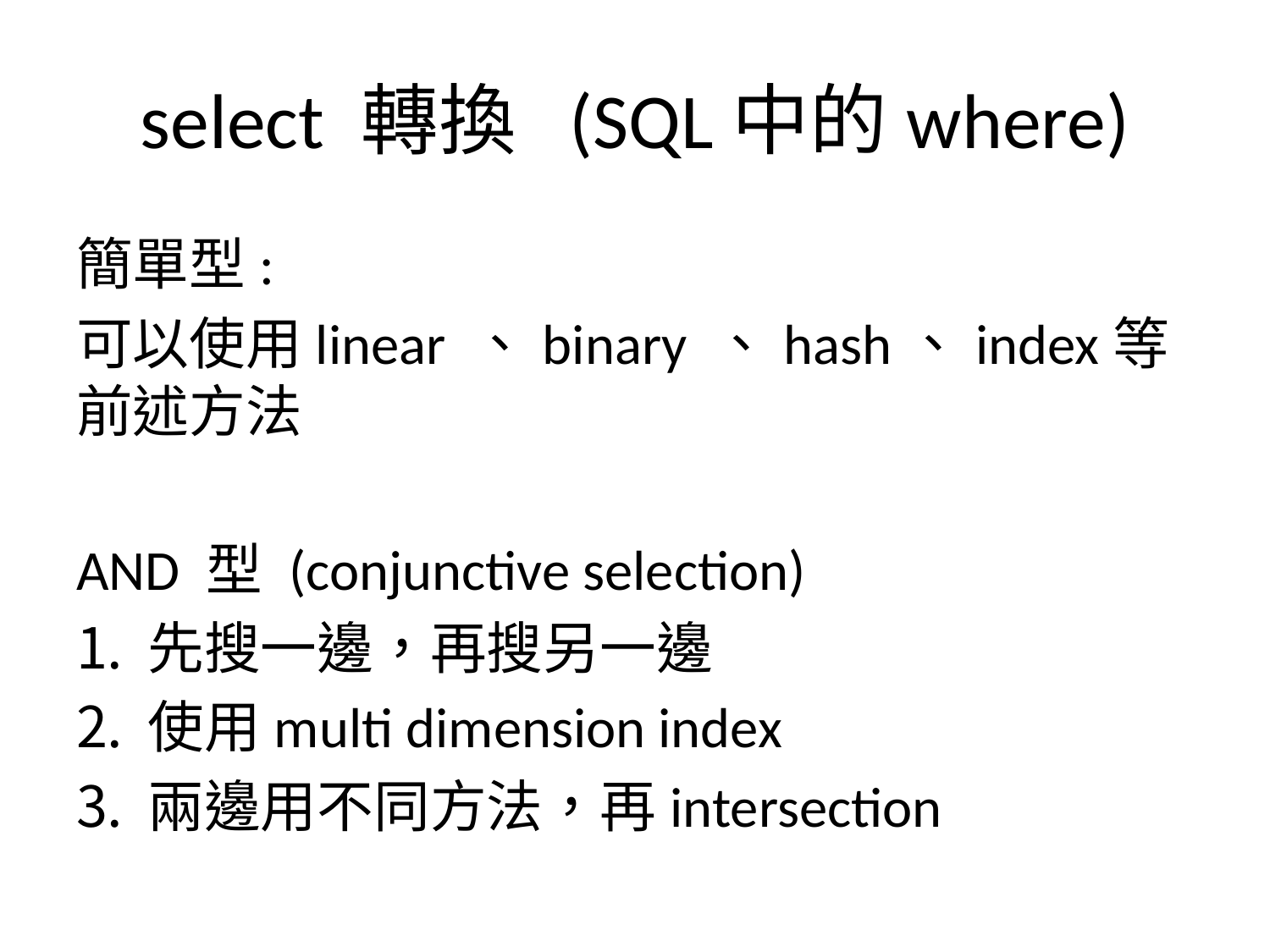

# select 轉換  (SQL中的where)
簡單型:
可以使用linear 、binary 、hash、index等前述方法

AND 型 (conjunctive selection)
先搜一邊，再搜另一邊
使用multi dimension index
兩邊用不同方法，再intersection